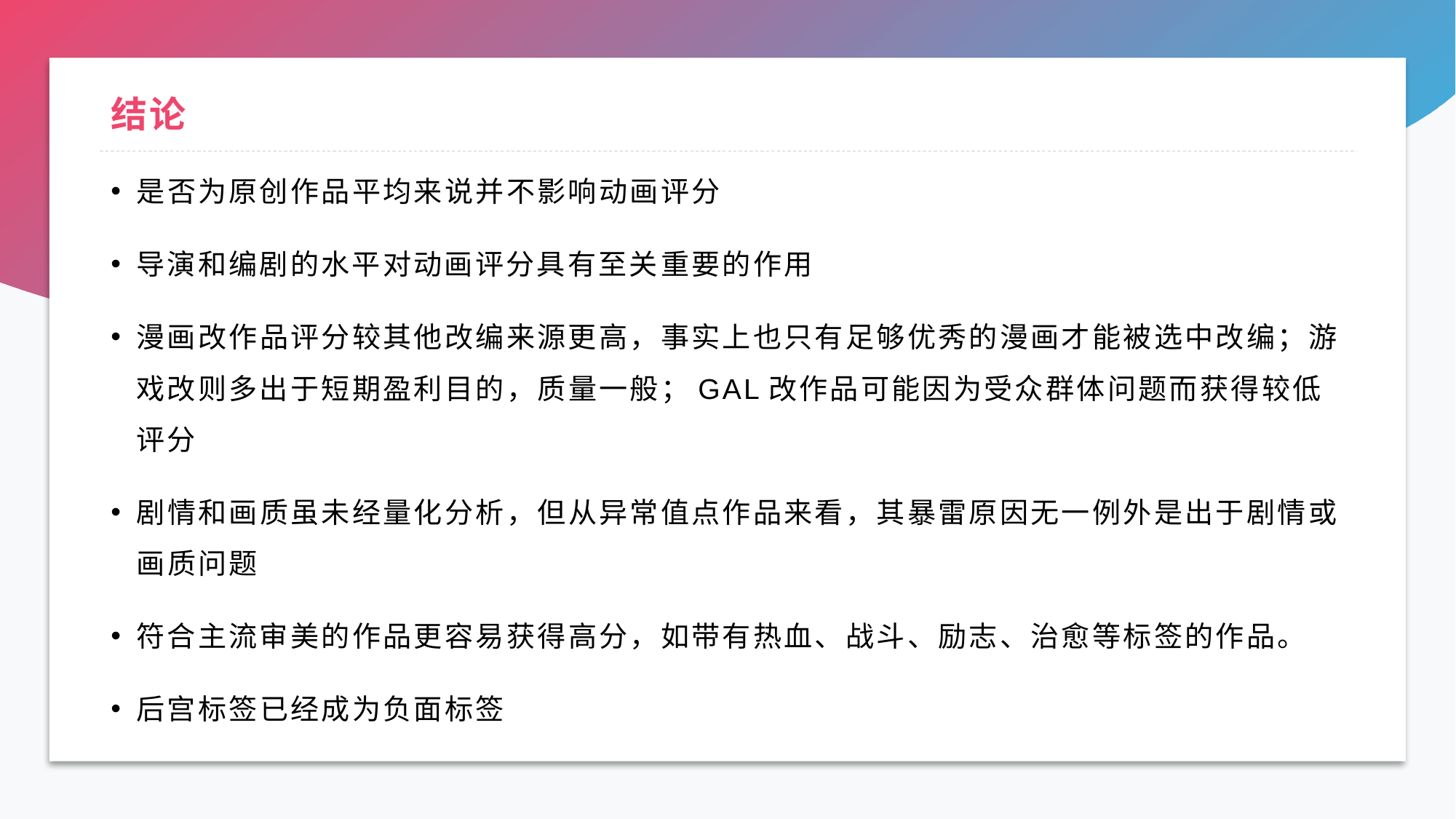

# 结论
是否为原创作品平均来说并不影响动画评分
导演和编剧的水平对动画评分具有至关重要的作用
漫画改作品评分较其他改编来源更高，事实上也只有足够优秀的漫画才能被选中改编；游戏改则多出于短期盈利目的，质量一般；GAL改作品可能因为受众群体问题而获得较低评分
剧情和画质虽未经量化分析，但从异常值点作品来看，其暴雷原因无一例外是出于剧情或画质问题
符合主流审美的作品更容易获得高分，如带有热血、战斗、励志、治愈等标签的作品。
后宫标签已经成为负面标签